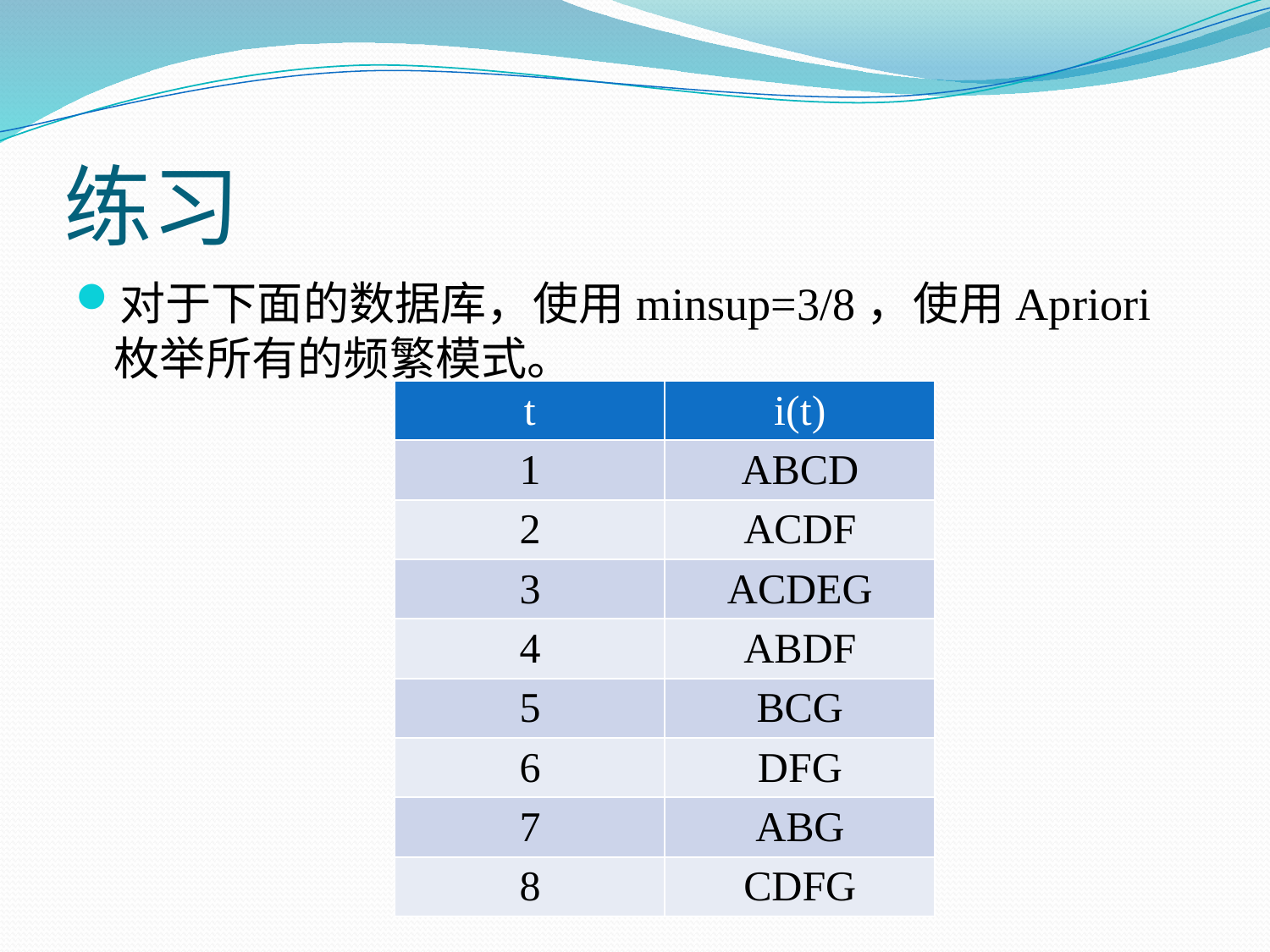

# 练习
对于下面的数据库，使用minsup=3/8，使用Apriori枚举所有的频繁模式。
| t | i(t) |
| --- | --- |
| 1 | ABCD |
| 2 | ACDF |
| 3 | ACDEG |
| 4 | ABDF |
| 5 | BCG |
| 6 | DFG |
| 7 | ABG |
| 8 | CDFG |